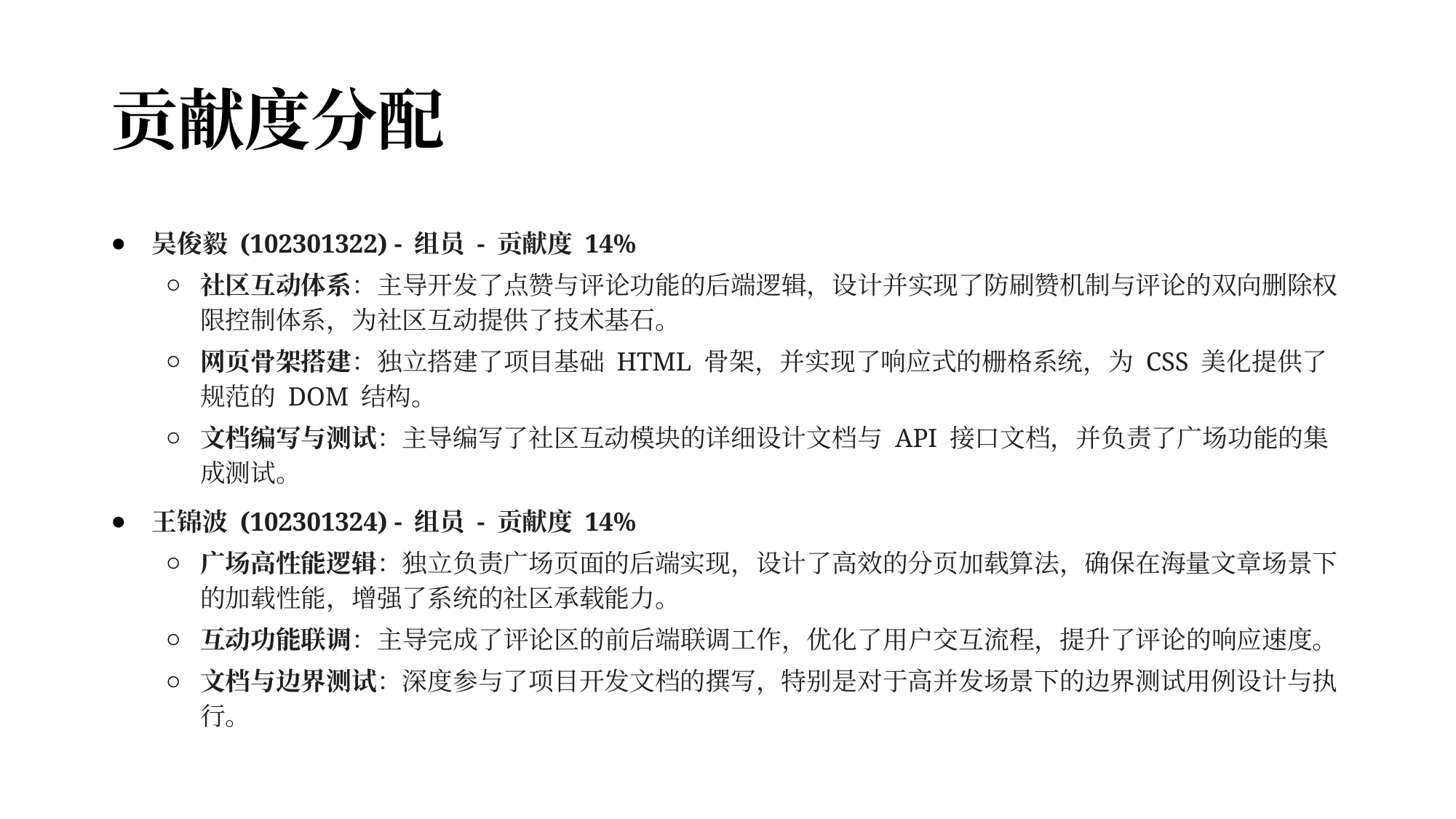

# 贡献度分配
吴俊毅 (102301322) - 组员 - 贡献度 14%
社区互动体系：主导开发了点赞与评论功能的后端逻辑，设计并实现了防刷赞机制与评论的双向删除权限控制体系，为社区互动提供了技术基石。
网页骨架搭建：独立搭建了项目基础 HTML 骨架，并实现了响应式的栅格系统，为 CSS 美化提供了规范的 DOM 结构。
文档编写与测试：主导编写了社区互动模块的详细设计文档与 API 接口文档，并负责了广场功能的集成测试。
王锦波 (102301324) - 组员 - 贡献度 14%
广场高性能逻辑：独立负责广场页面的后端实现，设计了高效的分页加载算法，确保在海量文章场景下的加载性能，增强了系统的社区承载能力。
互动功能联调：主导完成了评论区的前后端联调工作，优化了用户交互流程，提升了评论的响应速度。
文档与边界测试：深度参与了项目开发文档的撰写，特别是对于高并发场景下的边界测试用例设计与执行。